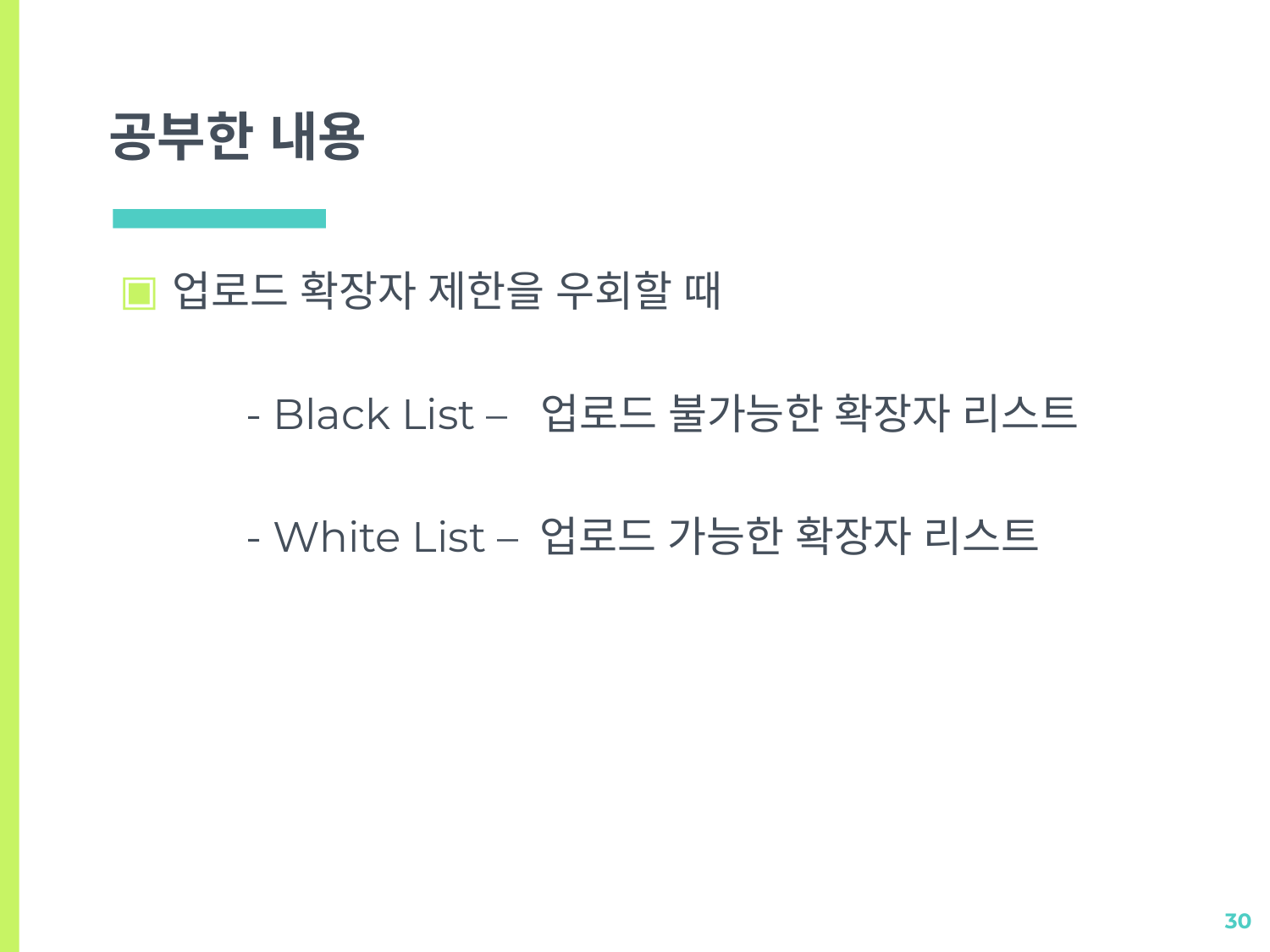

# 공부한 내용
업로드 확장자 제한을 우회할 때

	- Black List –  업로드 불가능한 확장자 리스트

	- White List – 업로드 가능한 확장자 리스트
30